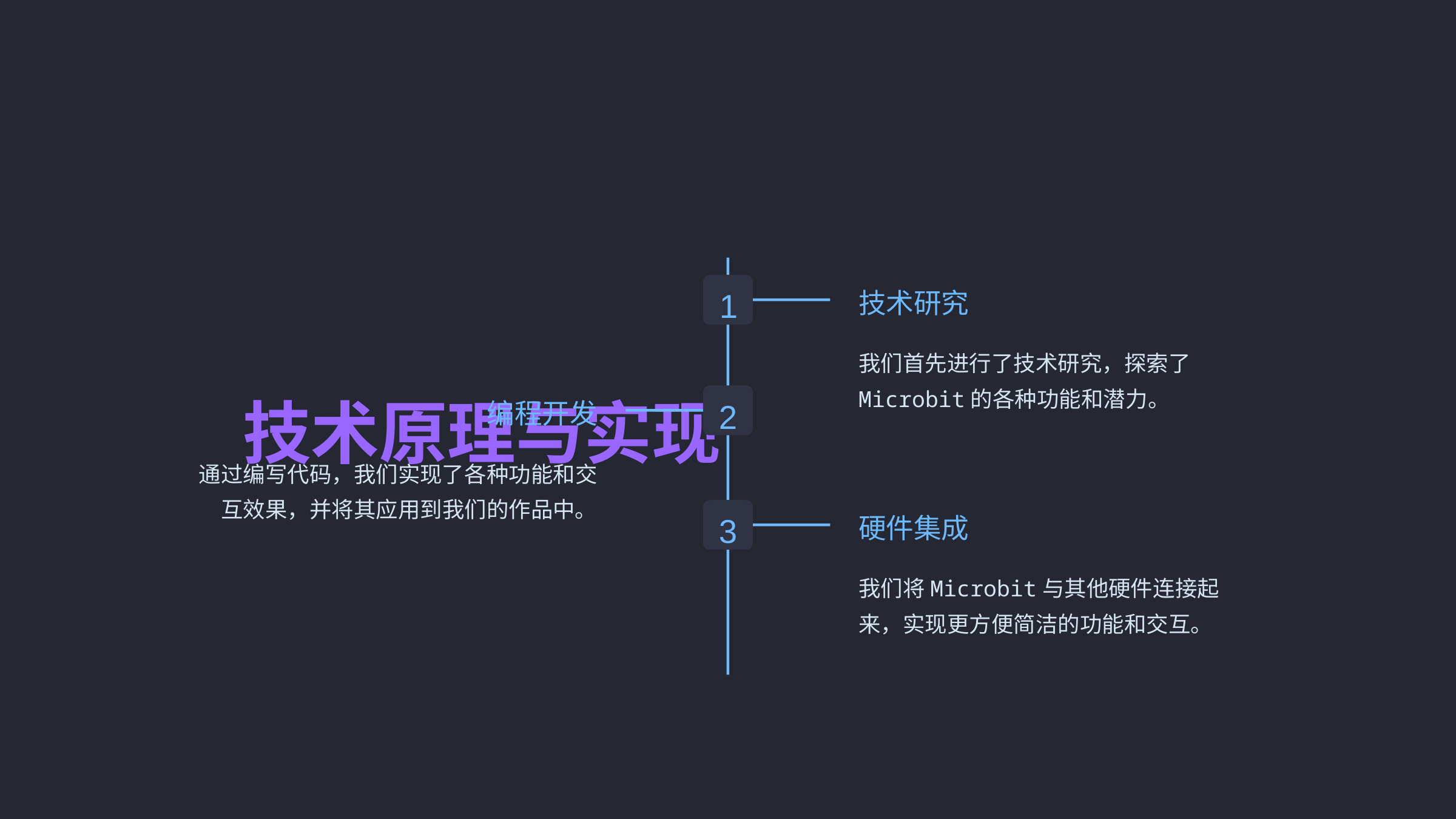

1
技术研究

我们首先进行了技术研究，探索了Microbit的各种功能和潜力。

2
技术原理与实现
编程开发

通过编写代码，我们实现了各种功能和交互效果，并将其应用到我们的作品中。

3
硬件集成

我们将Microbit与其他硬件连接起来，实现更方便简洁的功能和交互。